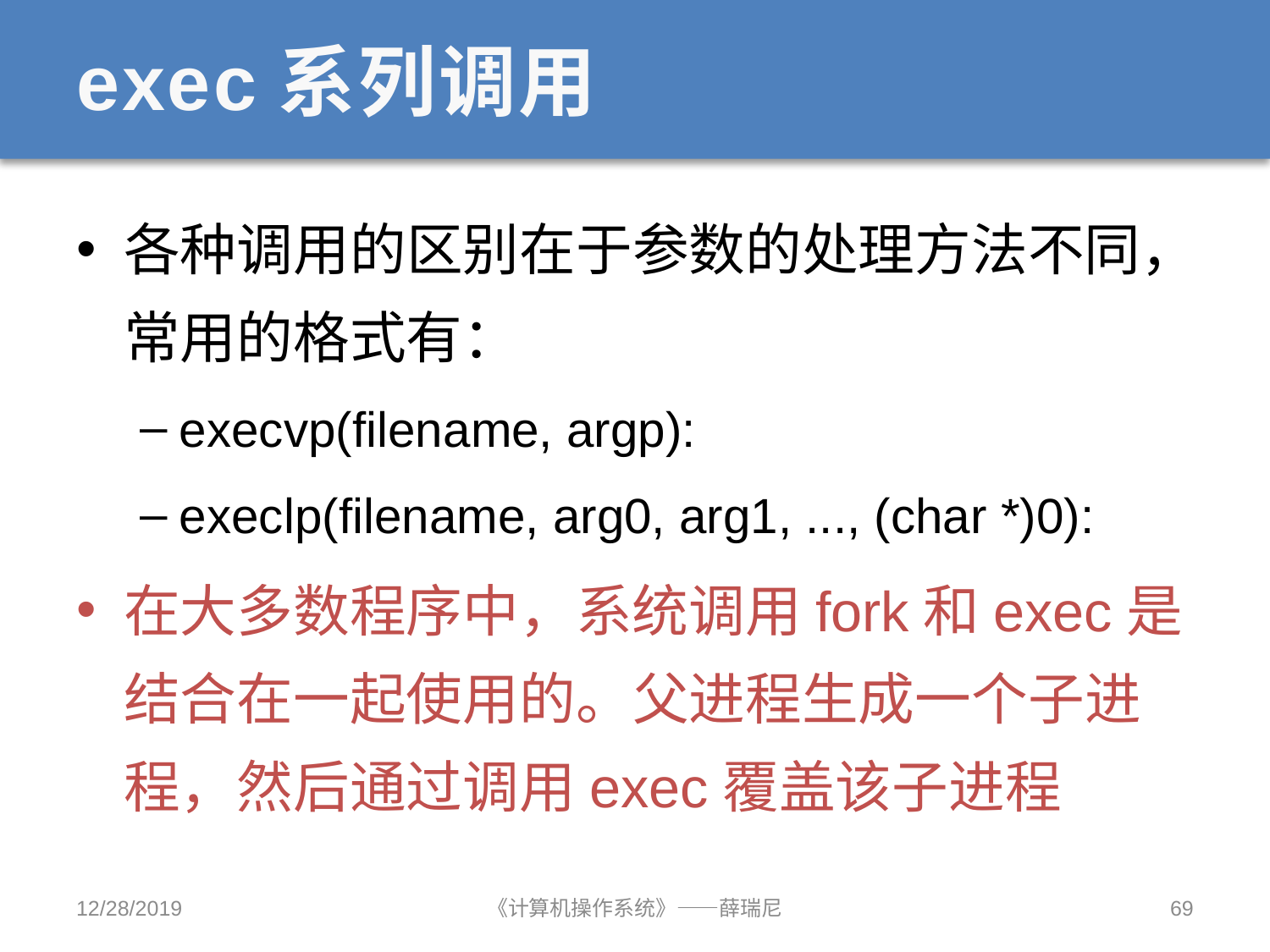

# exec系列调用
各种调用的区别在于参数的处理方法不同，常用的格式有：
execvp(filename, argp):
execlp(filename, arg0, arg1, ..., (char *)0):
在大多数程序中，系统调用fork和exec是结合在一起使用的。父进程生成一个子进程，然后通过调用exec覆盖该子进程
12/28/2019
《计算机操作系统》——薛瑞尼
69